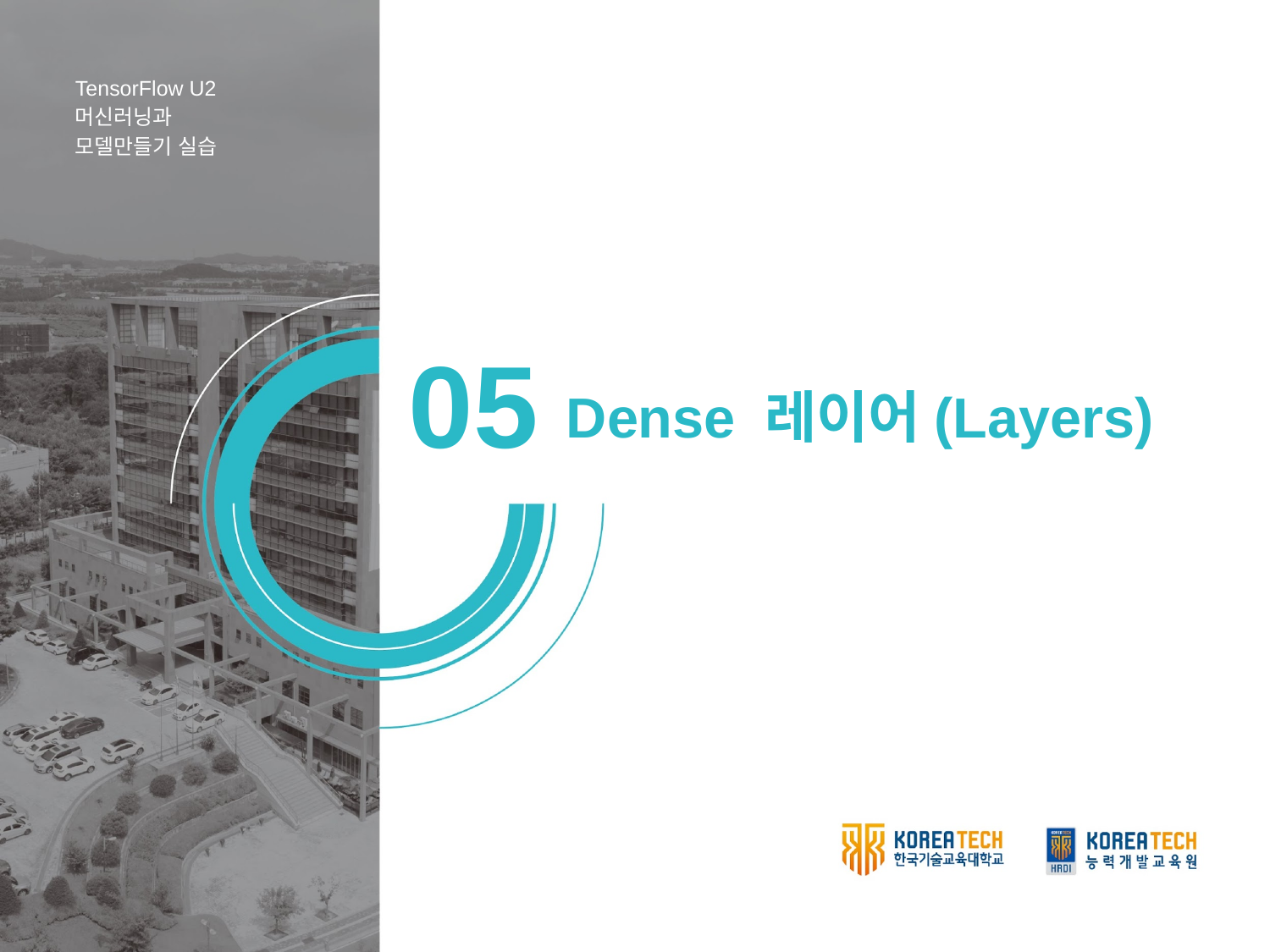

TensorFlow U2
머신러닝과 모델만들기 실습
05
Dense 레이어(Layers)